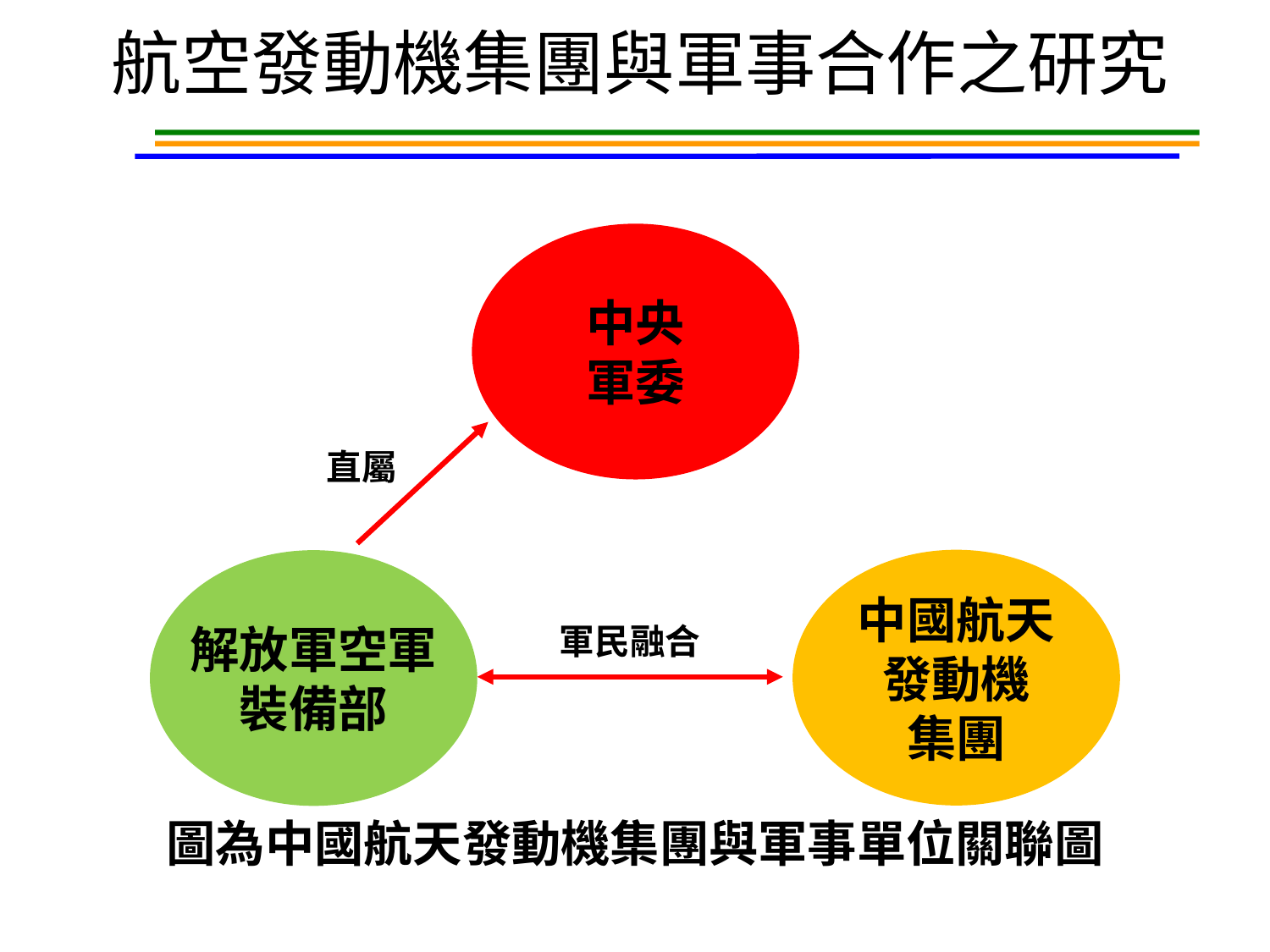

航空發動機集團與軍事合作之研究
中央
軍委
直屬
解放軍空軍
裝備部
軍民融合
中國航天
發動機
集團
圖為中國航天發動機集團與軍事單位關聯圖